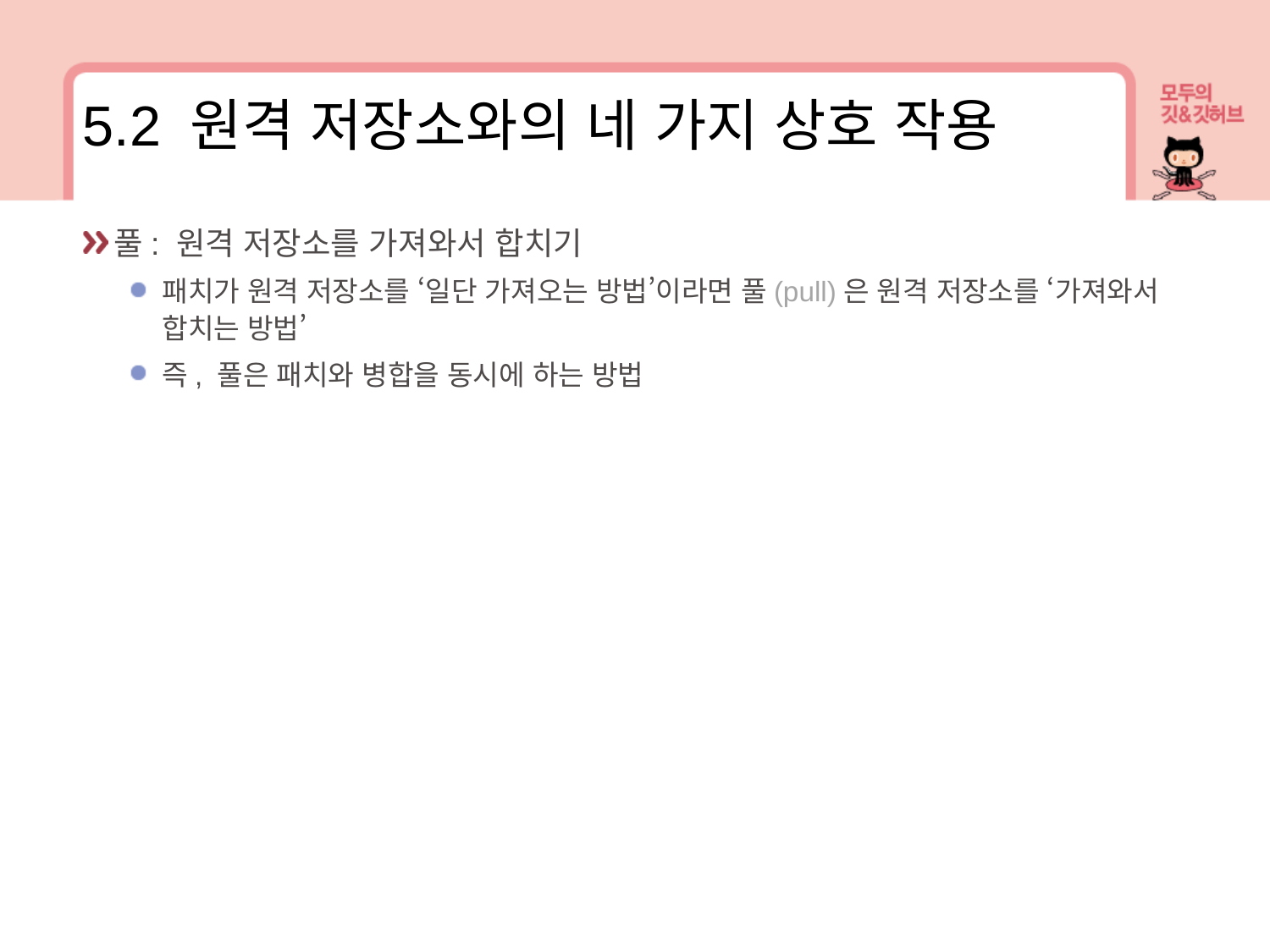

5.2 원격 저장소와의 네 가지 상호 작용
풀: 원격 저장소를 가져와서 합치기
패치가 원격 저장소를 ‘일단 가져오는 방법’이라면 풀(pull)은 원격 저장소를 ‘가져와서 합치는 방법’
즉, 풀은 패치와 병합을 동시에 하는 방법